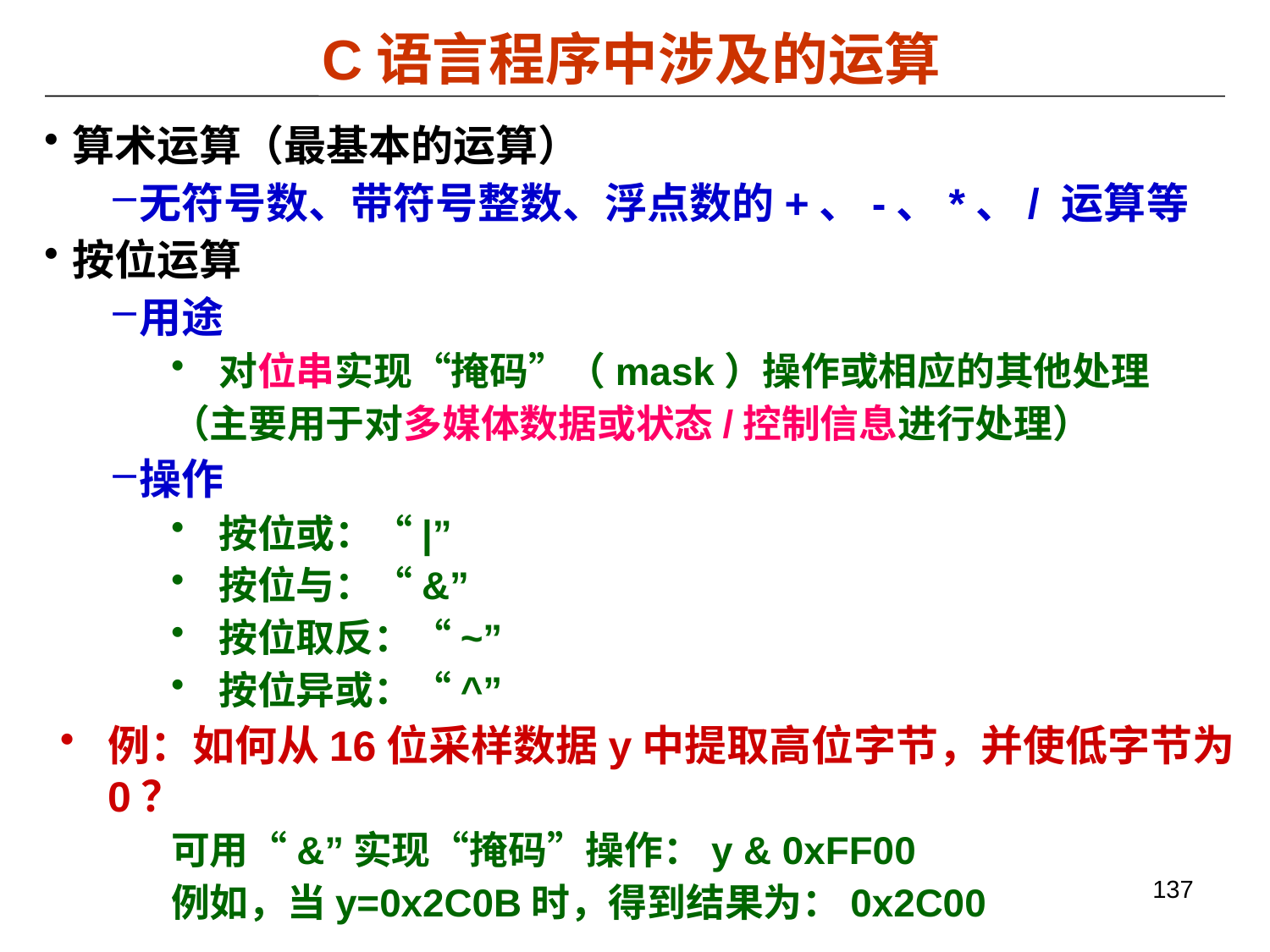

C语言程序中涉及的运算
算术运算（最基本的运算）
无符号数、带符号整数、浮点数的+、-、*、/ 运算等
按位运算
用途
对位串实现“掩码”（mask）操作或相应的其他处理
（主要用于对多媒体数据或状态/控制信息进行处理）
操作
按位或：“|”
按位与：“&”
按位取反：“~”
按位异或：“^”
例：如何从16位采样数据y中提取高位字节，并使低字节为0？
可用“&”实现“掩码”操作：y & 0xFF00
例如，当y=0x2C0B时，得到结果为：0x2C00
137